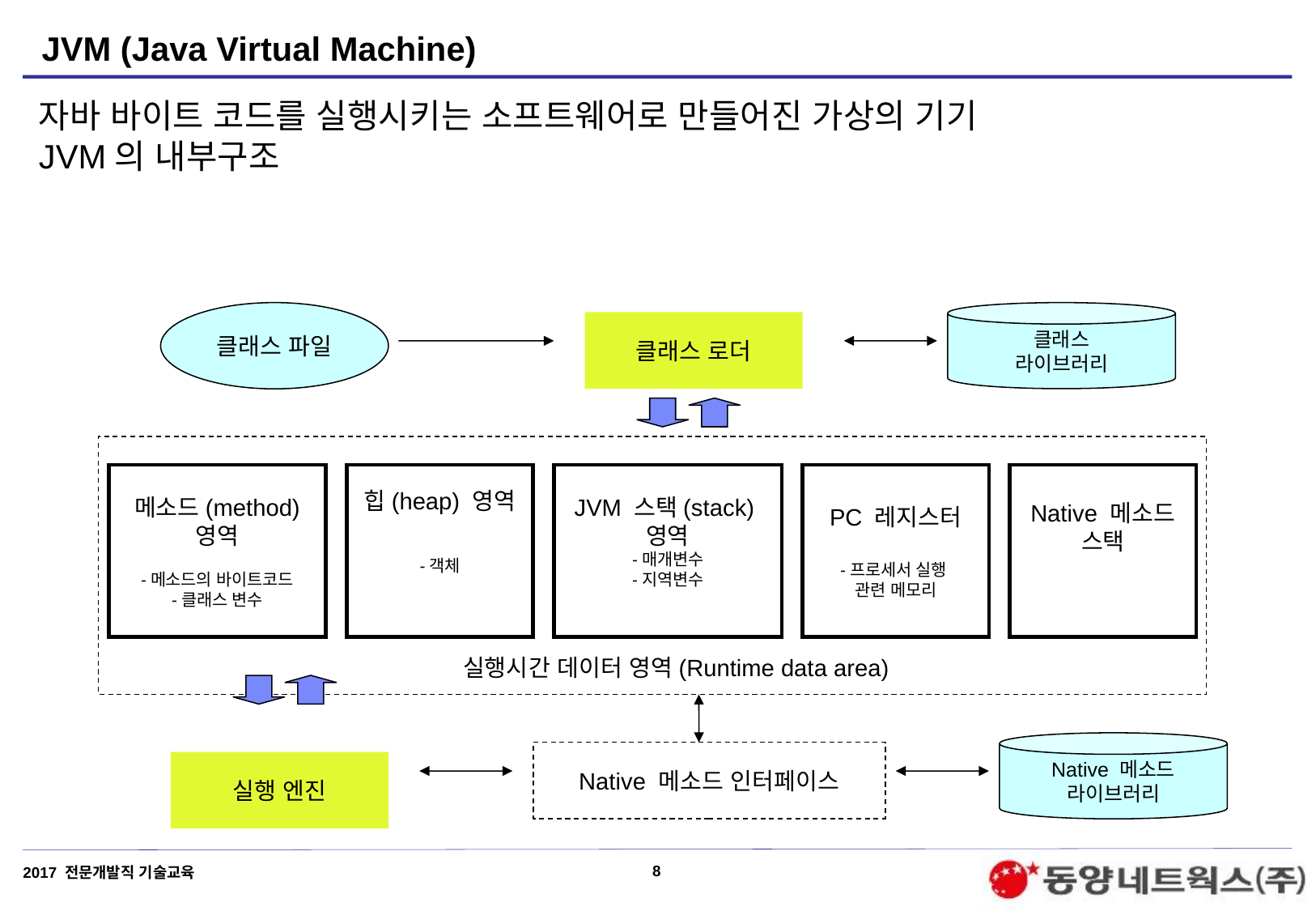

# JVM (Java Virtual Machine)
자바 바이트 코드를 실행시키는 소프트웨어로 만들어진 가상의 기기
JVM의 내부구조

클래스 파일
클래스
라이브러리
클래스 로더

메소드(method)
영역

-메소드의 바이트코드
-클래스 변수
힙(heap) 영역

-객체

JVM 스택(stack)
영역
-매개변수
-지역변수

PC 레지스터

-프로세서 실행
관련 메모리
Native 메소드
스택

실행시간 데이터 영역(Runtime data area)

Native 메소드
라이브러리
Native 메소드 인터페이스
실행 엔진